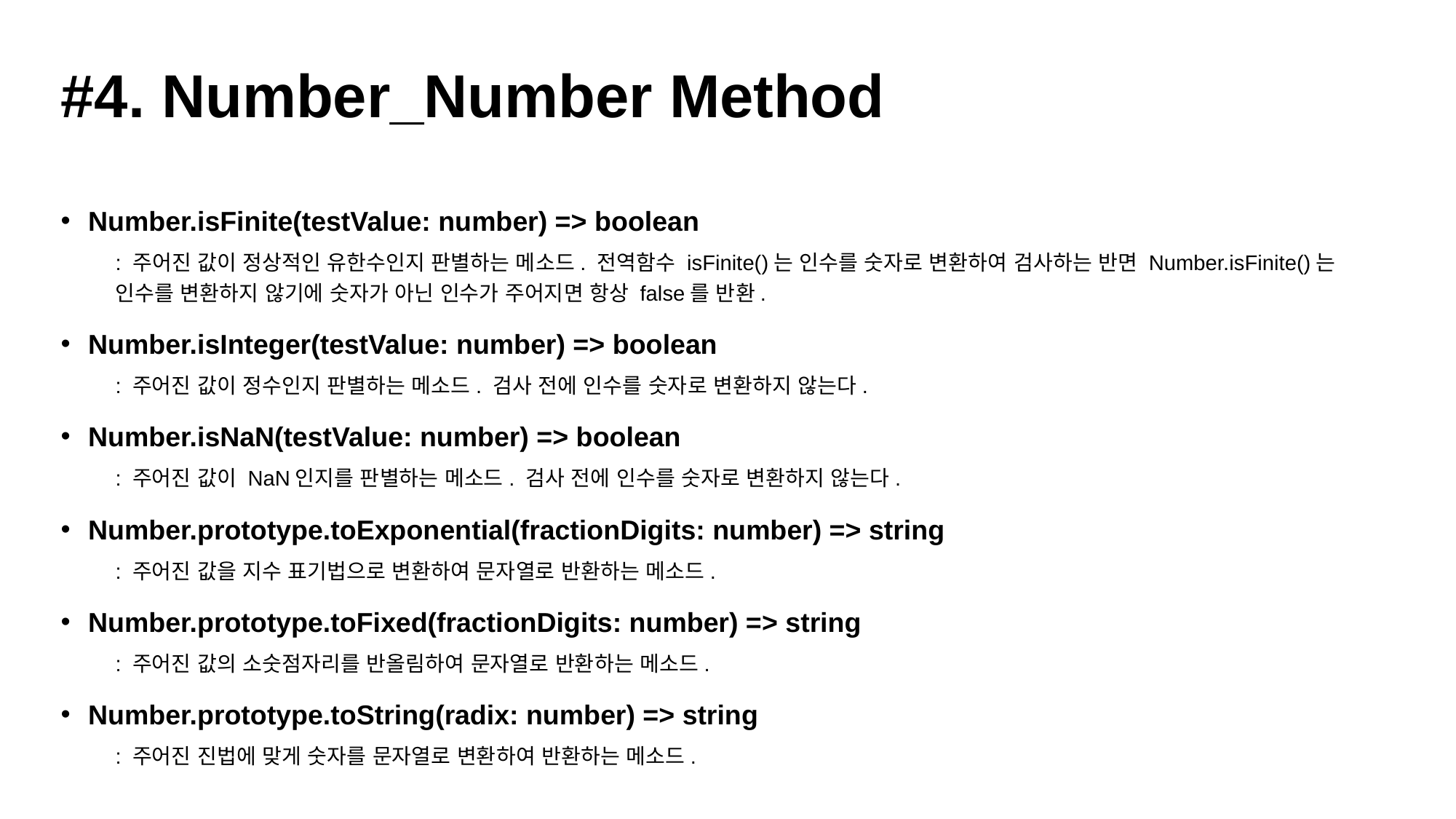

# #4. Number_Number Method
Number.isFinite(testValue: number) => boolean
: 주어진 값이 정상적인 유한수인지 판별하는 메소드. 전역함수 isFinite()는 인수를 숫자로 변환하여 검사하는 반면 Number.isFinite()는 인수를 변환하지 않기에 숫자가 아닌 인수가 주어지면 항상 false를 반환.
Number.isInteger(testValue: number) => boolean
: 주어진 값이 정수인지 판별하는 메소드. 검사 전에 인수를 숫자로 변환하지 않는다.
Number.isNaN(testValue: number) => boolean
: 주어진 값이 NaN인지를 판별하는 메소드. 검사 전에 인수를 숫자로 변환하지 않는다.
Number.prototype.toExponential(fractionDigits: number) => string
: 주어진 값을 지수 표기법으로 변환하여 문자열로 반환하는 메소드.
Number.prototype.toFixed(fractionDigits: number) => string
: 주어진 값의 소숫점자리를 반올림하여 문자열로 반환하는 메소드.
Number.prototype.toString(radix: number) => string
: 주어진 진법에 맞게 숫자를 문자열로 변환하여 반환하는 메소드.